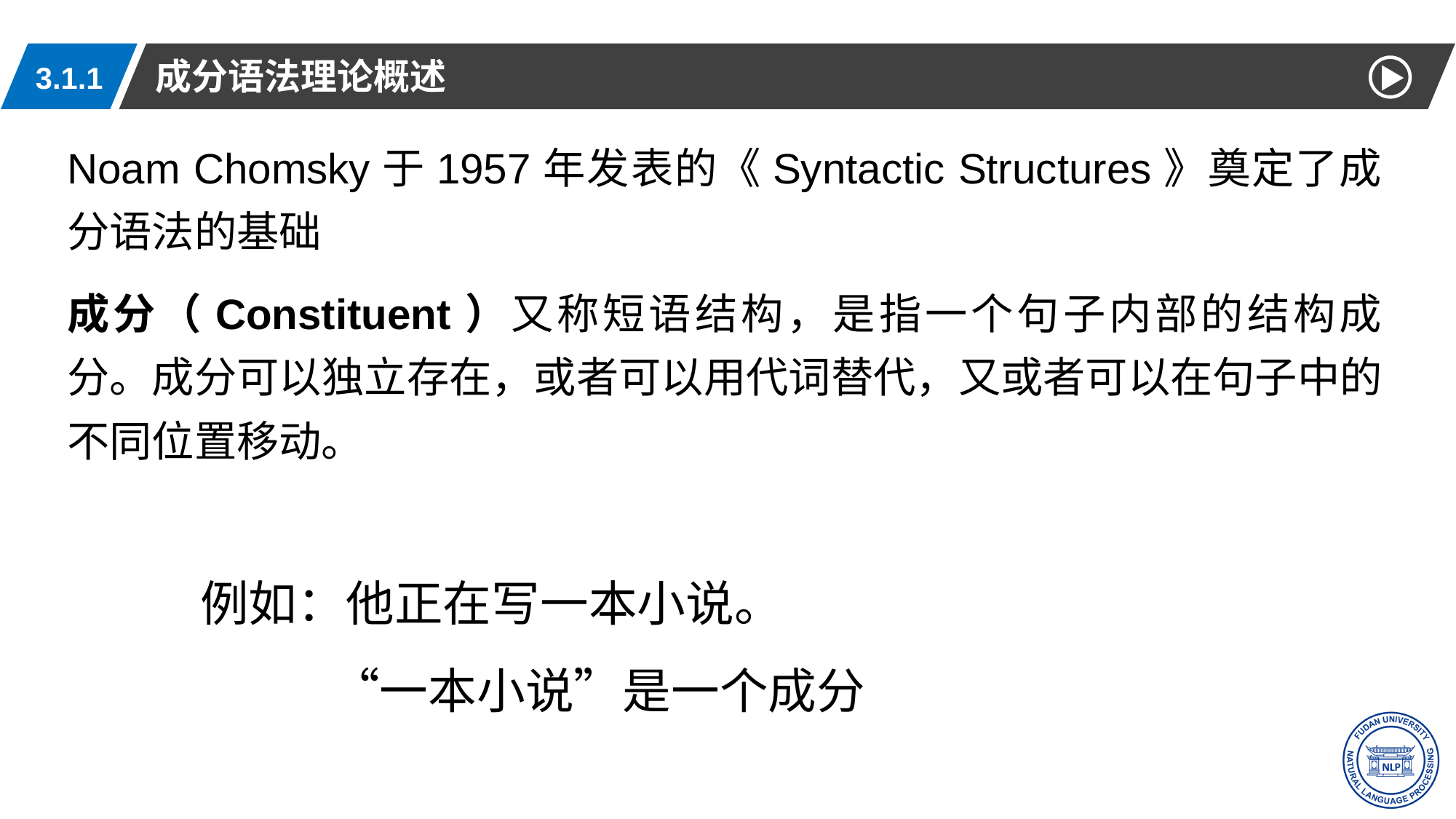

成分语法理论概述
3.1.1

Noam Chomsky于1957年发表的《Syntactic Structures》奠定了成分语法的基础
成分（Constituent）又称短语结构，是指一个句子内部的结构成分。成分可以独立存在，或者可以用代词替代，又或者可以在句子中的不同位置移动。
例如：他正在写一本小说。
            “一本小说”是一个成分
6